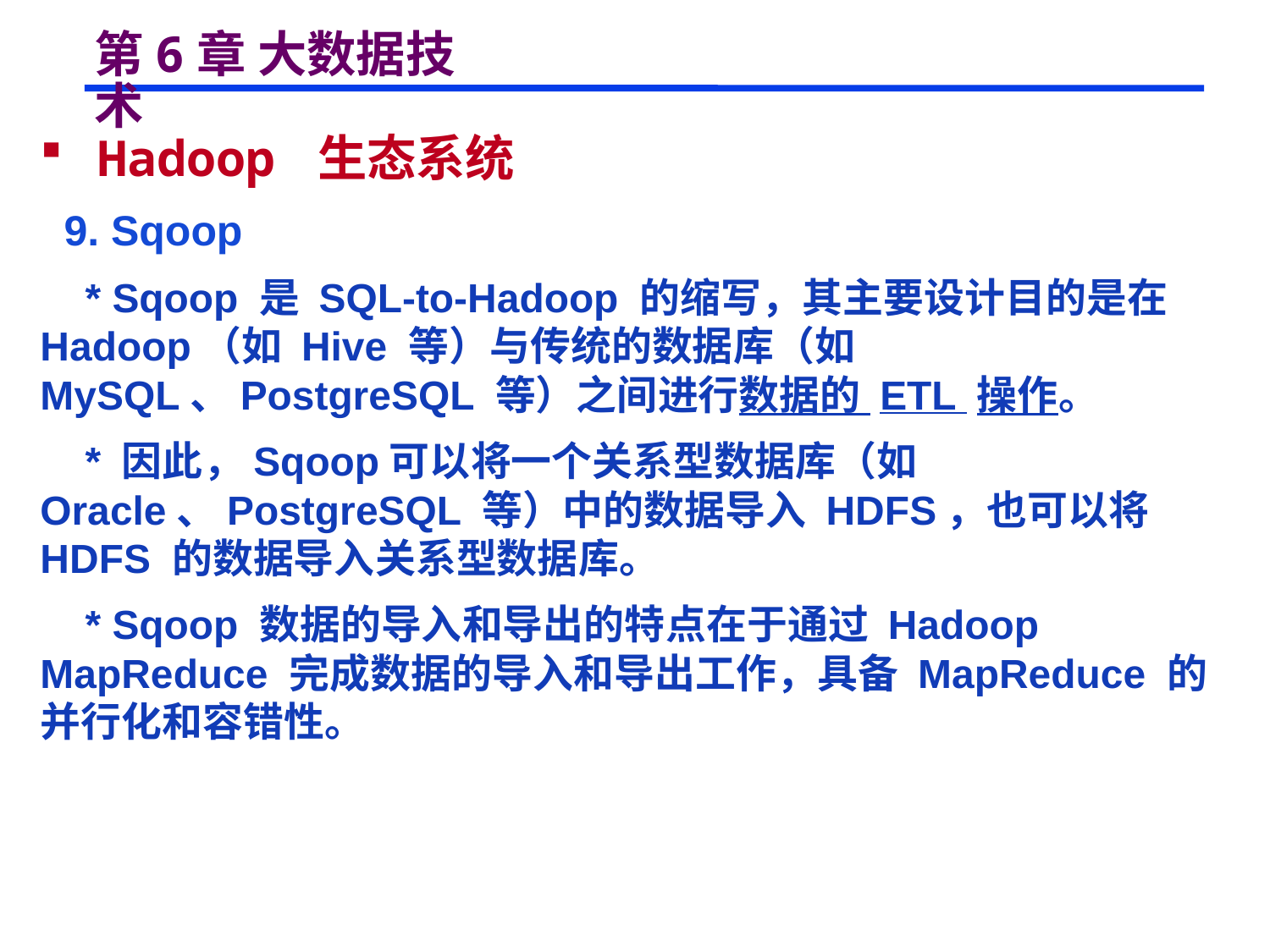

# 第6章 大数据技术
 Hadoop 生态系统
  9. Sqoop
    * Sqoop 是 SQL-to-Hadoop 的缩写，其主要设计目的是在 Hadoop（如 Hive 等）与传统的数据库（如 MySQL、PostgreSQL 等）之间进行数据的 ETL 操作。
    * 因此，Sqoop可以将一个关系型数据库（如 Oracle、PostgreSQL 等）中的数据导入 HDFS，也可以将 HDFS 的数据导入关系型数据库。
    * Sqoop 数据的导入和导出的特点在于通过 Hadoop MapReduce 完成数据的导入和导出工作，具备 MapReduce 的并行化和容错性。